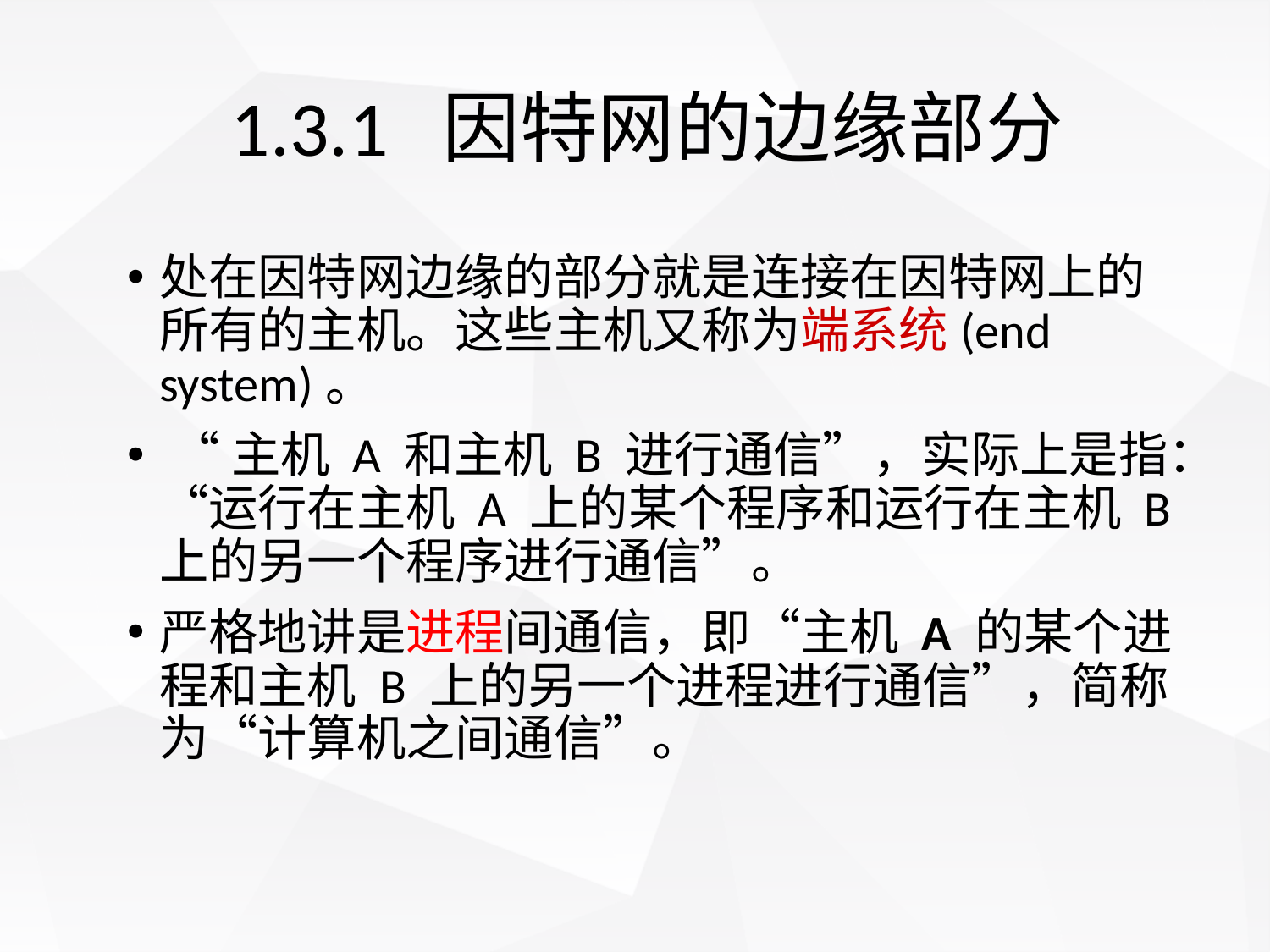

# 1.3.1  因特网的边缘部分
处在因特网边缘的部分就是连接在因特网上的所有的主机。这些主机又称为端系统(end system)。
 “主机 A 和主机 B 进行通信”，实际上是指：“运行在主机 A 上的某个程序和运行在主机 B 上的另一个程序进行通信”。
严格地讲是进程间通信，即“主机 A 的某个进程和主机 B 上的另一个进程进行通信”，简称为“计算机之间通信”。